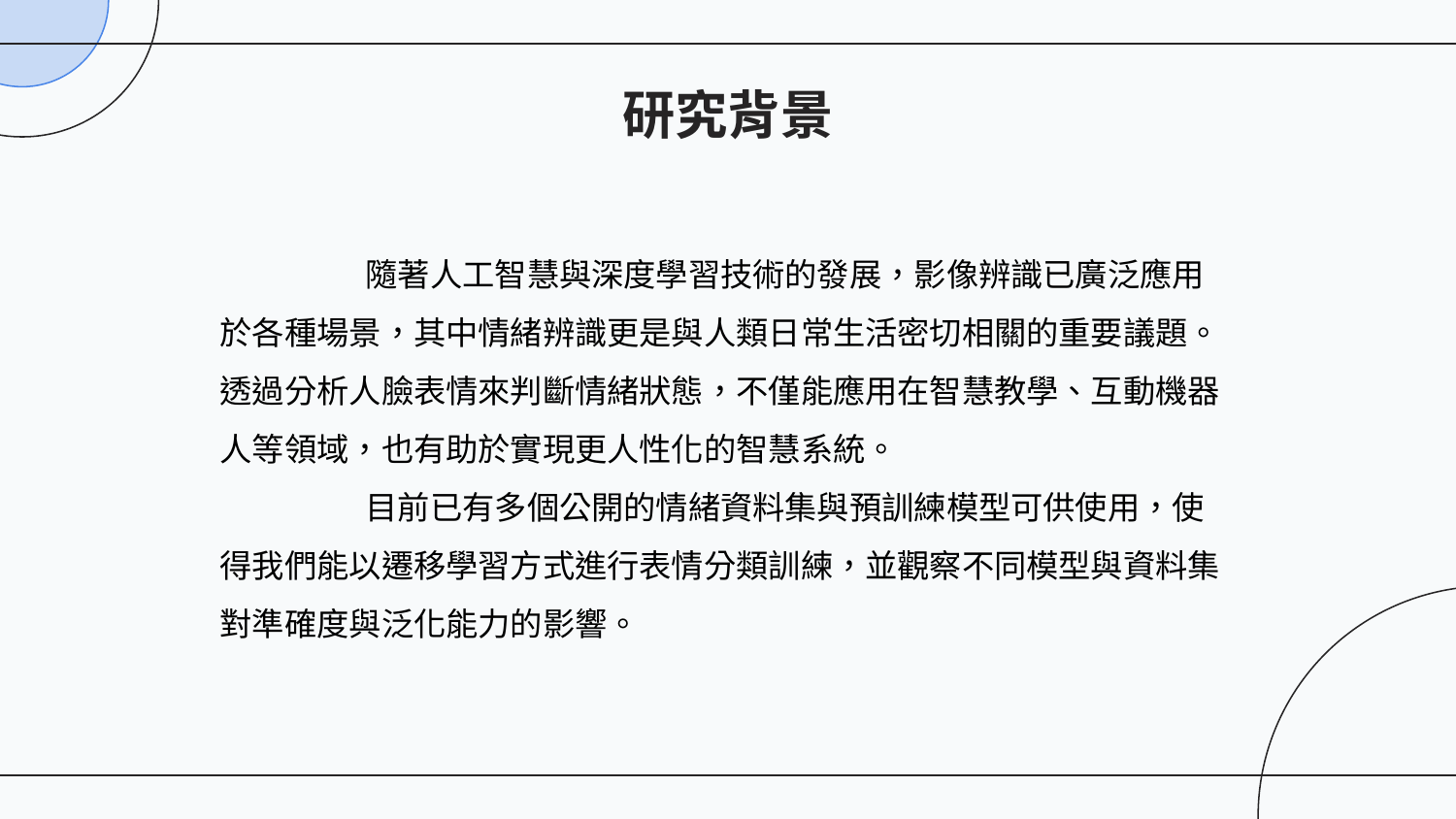

# 研究背景
	隨著人工智慧與深度學習技術的發展，影像辨識已廣泛應用於各種場景，其中情緒辨識更是與人類日常生活密切相關的重要議題。透過分析人臉表情來判斷情緒狀態，不僅能應用在智慧教學、互動機器人等領域，也有助於實現更人性化的智慧系統。
	目前已有多個公開的情緒資料集與預訓練模型可供使用，使得我們能以遷移學習方式進行表情分類訓練，並觀察不同模型與資料集對準確度與泛化能力的影響。